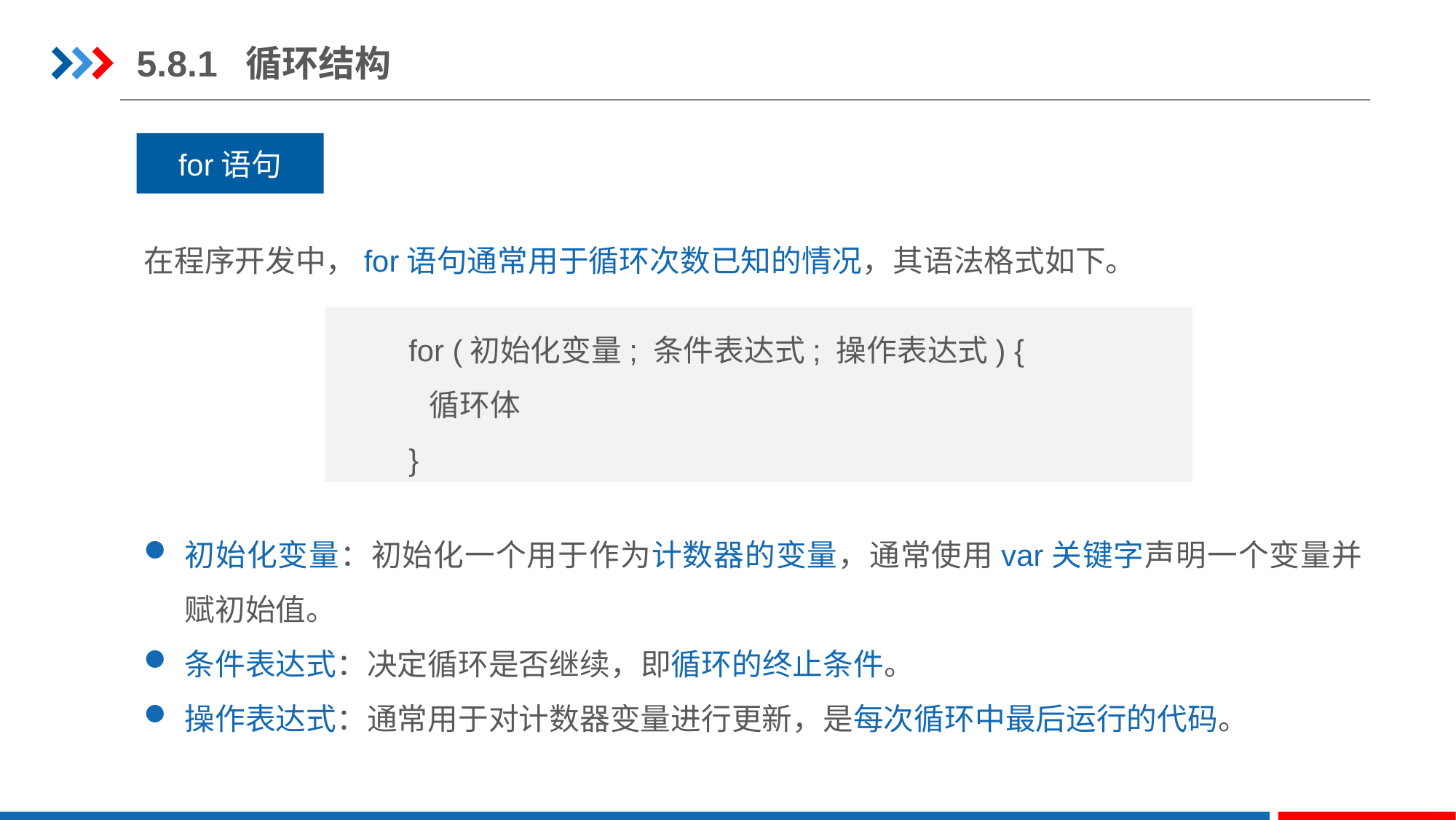

5.8.1	循环结构
for语句
在程序开发中，for语句通常用于循环次数已知的情况，其语法格式如下。
for (初始化变量; 条件表达式; 操作表达式) {
  循环体
}
初始化变量：初始化一个用于作为计数器的变量，通常使用var关键字声明一个变量并赋初始值。
条件表达式：决定循环是否继续，即循环的终止条件。
操作表达式：通常用于对计数器变量进行更新，是每次循环中最后运行的代码。